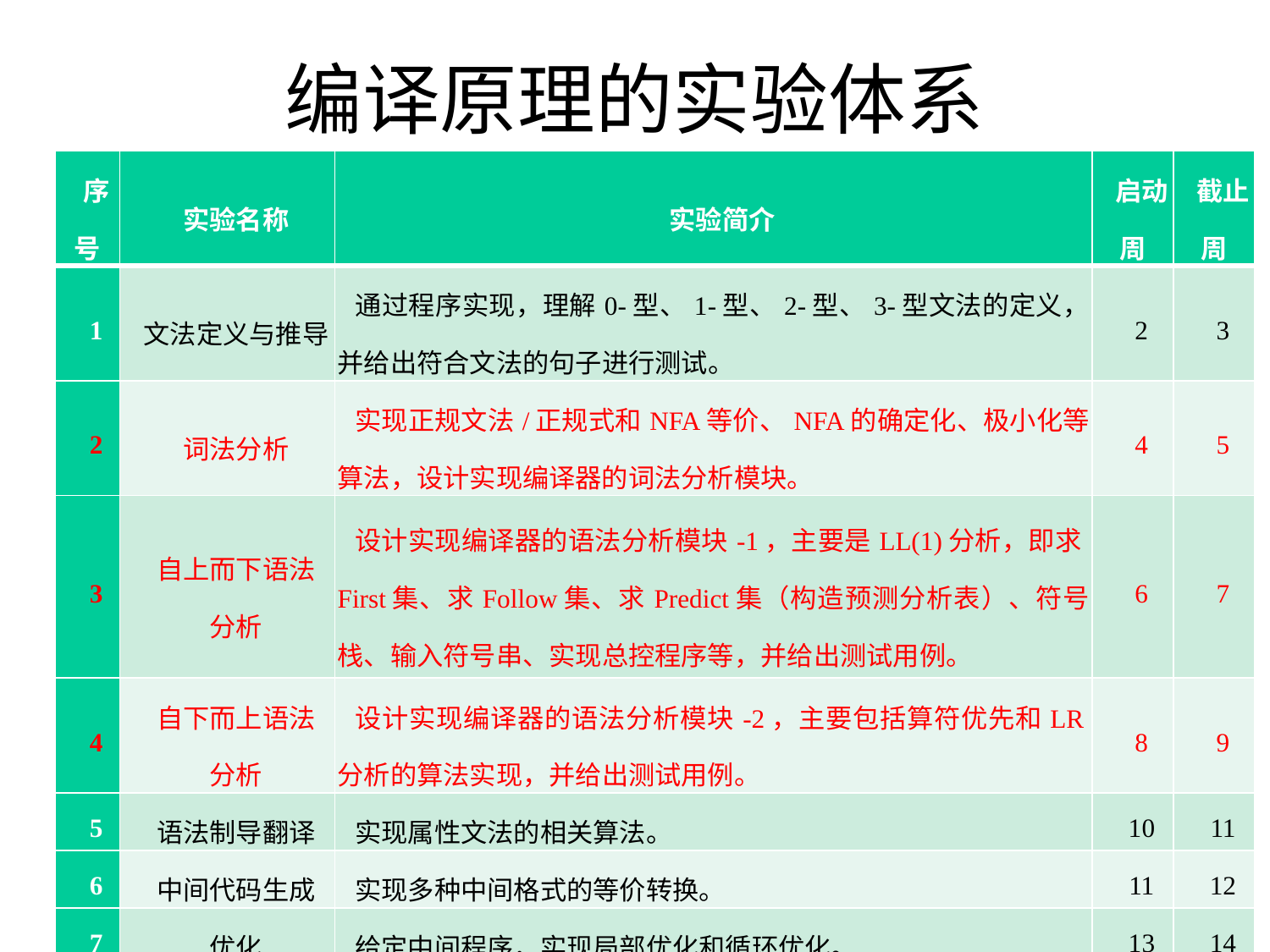

# 编译原理的实验体系
| 序号 | 实验名称 | 实验简介 | 启动周 | 截止周 |
| --- | --- | --- | --- | --- |
| 1 | 文法定义与推导 | 通过程序实现，理解0-型、1-型、2-型、3-型文法的定义，并给出符合文法的句子进行测试。 | 2 | 3 |
| 2 | 词法分析 | 实现正规文法/正规式和NFA等价、NFA的确定化、极小化等算法，设计实现编译器的词法分析模块。 | 4 | 5 |
| 3 | 自上而下语法 分析 | 设计实现编译器的语法分析模块-1，主要是LL(1)分析，即求First集、求Follow集、求Predict集（构造预测分析表）、符号栈、输入符号串、实现总控程序等，并给出测试用例。 | 6 | 7 |
| 4 | 自下而上语法 分析 | 设计实现编译器的语法分析模块-2，主要包括算符优先和LR分析的算法实现，并给出测试用例。 | 8 | 9 |
| 5 | 语法制导翻译 | 实现属性文法的相关算法。 | 10 | 11 |
| 6 | 中间代码生成 | 实现多种中间格式的等价转换。 | 11 | 12 |
| 7 | 优化 | 给定中间程序，实现局部优化和循环优化。 | 13 | 14 |
| 8 | 课程设计(1周) | 针对C语言子集，给定目标假想平台，在平常实现的编译模块的基础上，设计与实现一个完整的编译器。 | 15 | 15 |